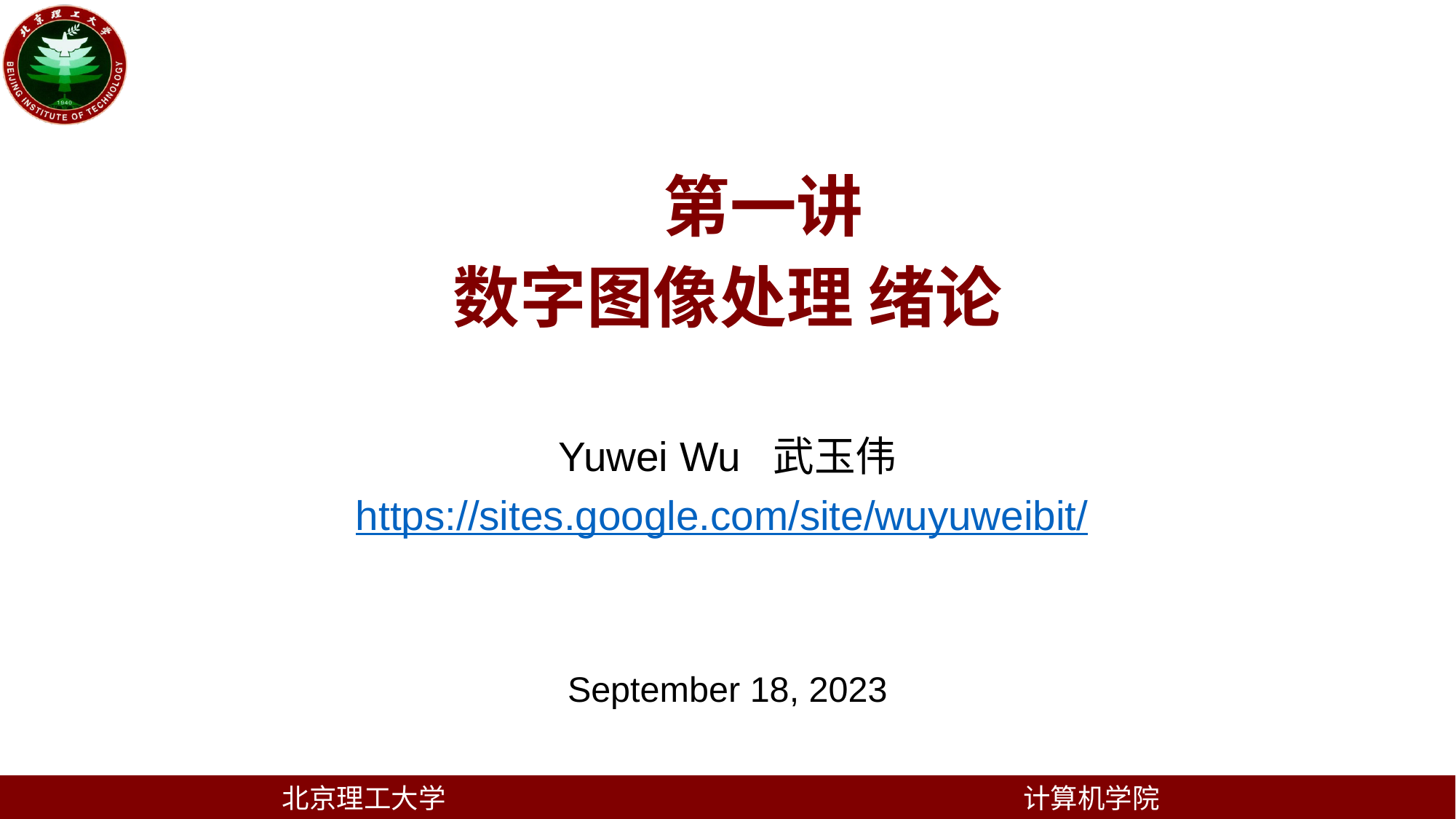

第一讲
# 数字图像处理 绪论
Yuwei Wu  武玉伟
https://sites.google.com/site/wuyuweibit/

September 18, 2023